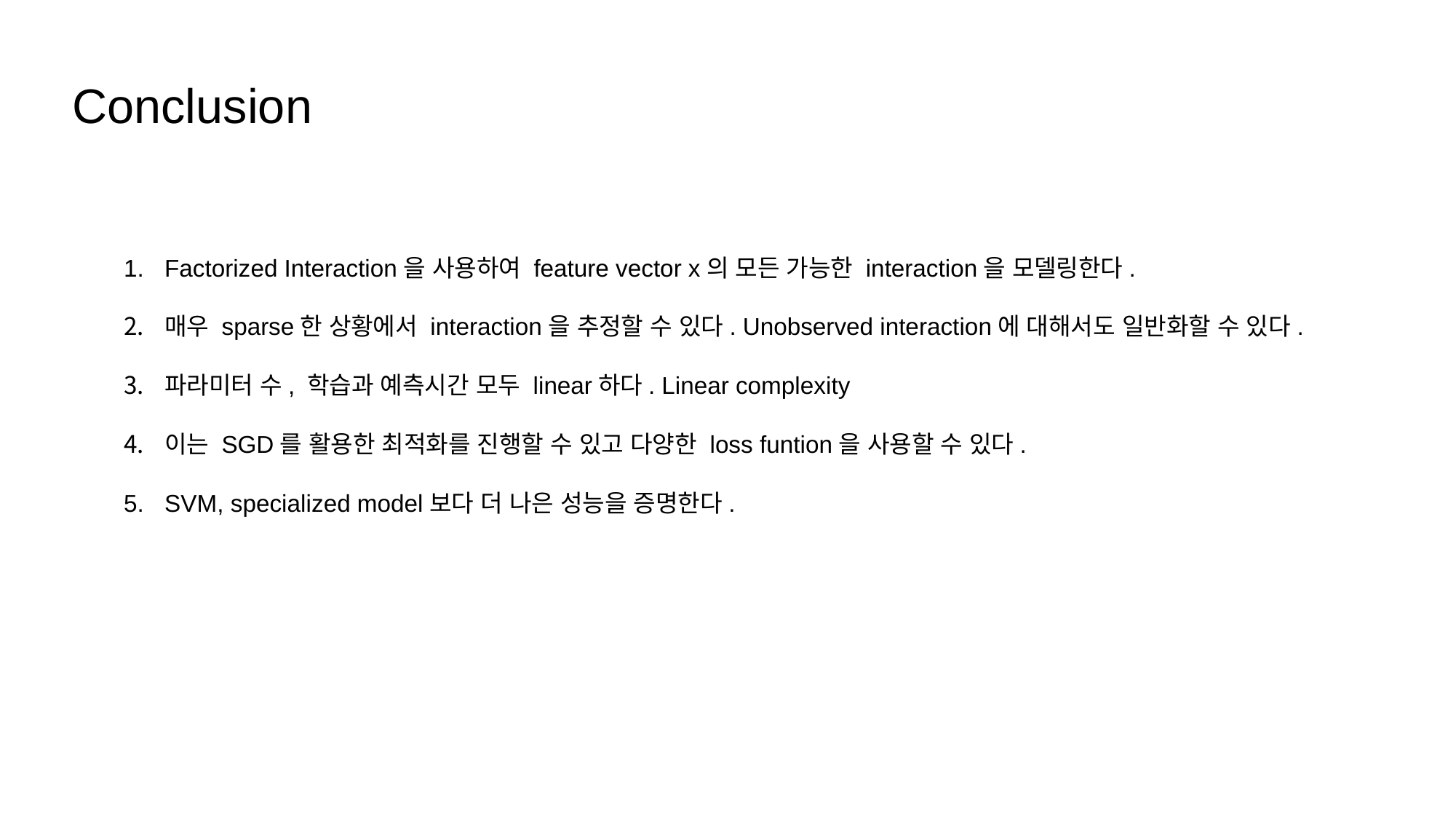

Conclusion
Factorized Interaction을 사용하여 feature vector x의 모든 가능한 interaction을 모델링한다.
매우 sparse한 상황에서 interaction을 추정할 수 있다. Unobserved interaction에 대해서도 일반화할 수 있다.
파라미터 수, 학습과 예측시간 모두 linear하다. Linear complexity
이는 SGD를 활용한 최적화를 진행할 수 있고 다양한 loss funtion을 사용할 수 있다.
SVM, specialized model보다 더 나은 성능을 증명한다.